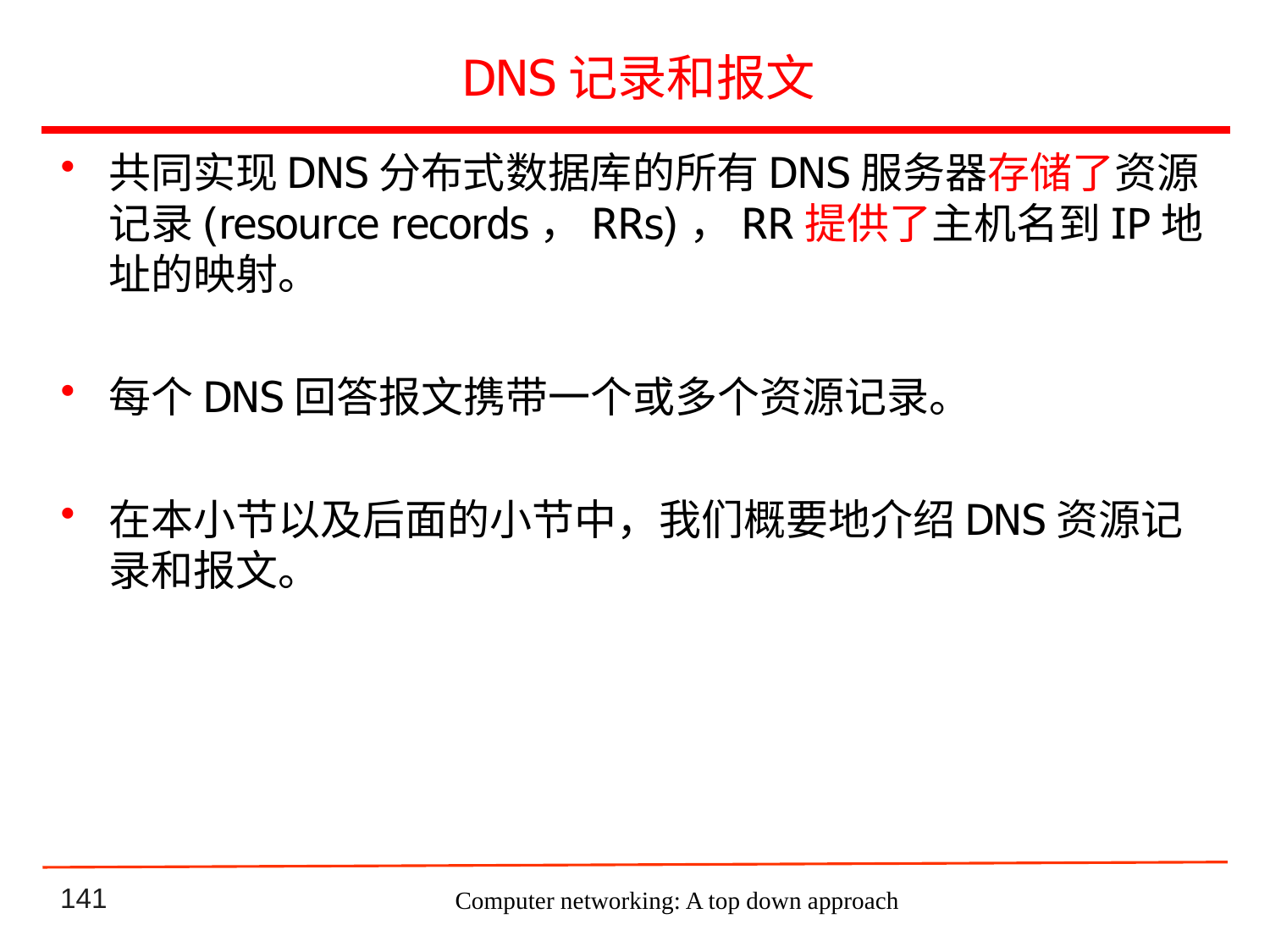

# DNS记录和报文
共同实现DNS分布式数据库的所有DNS服务器存储了资源记录(resource records，RRs)，RR提供了主机名到IP地址的映射。

每个DNS回答报文携带一个或多个资源记录。

在本小节以及后面的小节中，我们概要地介绍DNS资源记录和报文。
Computer networking: A top down approach